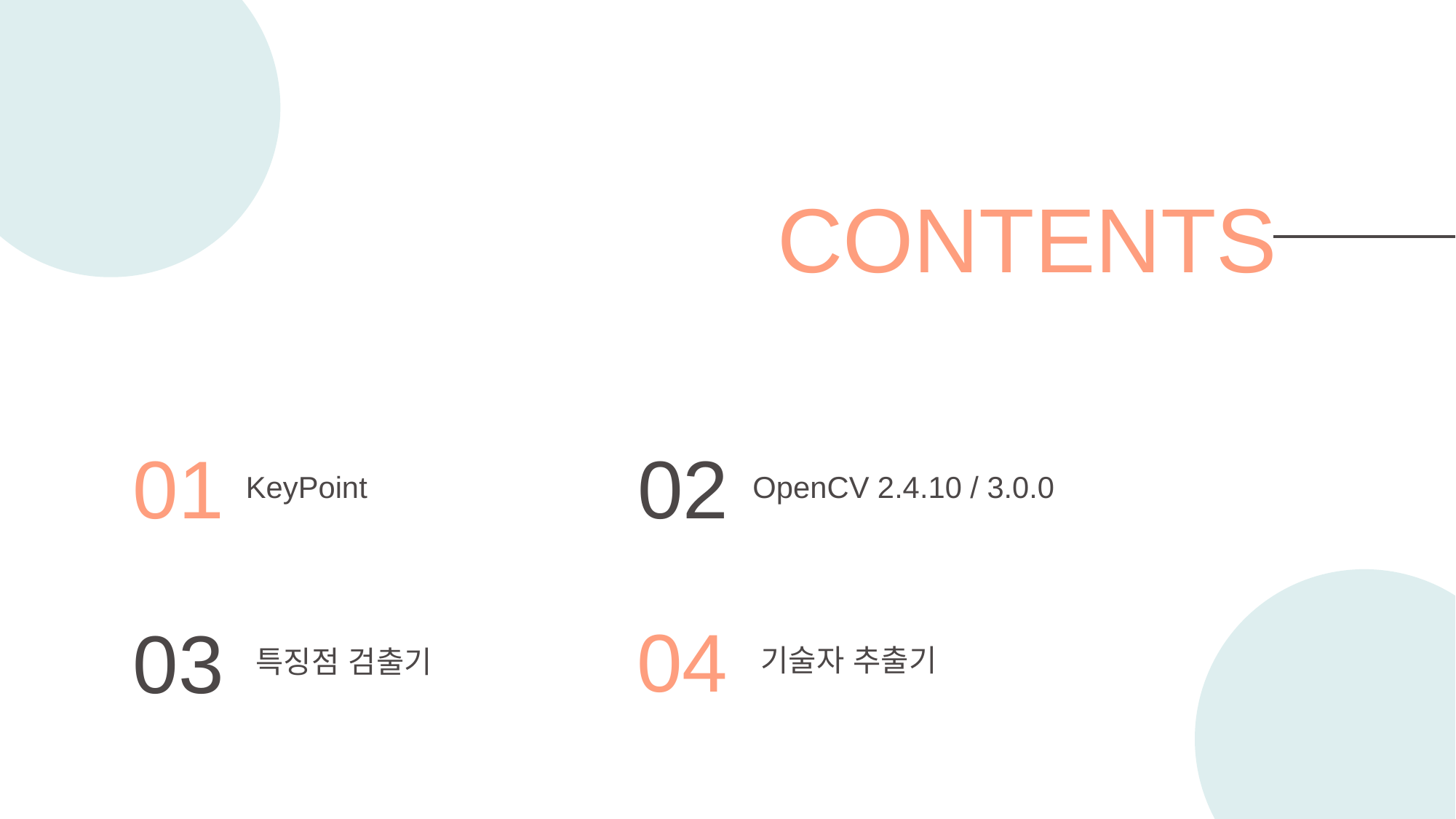

CONTENTS
01
KeyPoint
02
OpenCV 2.4.10 / 3.0.0

04
기술자 추출기
03
특징점 검출기